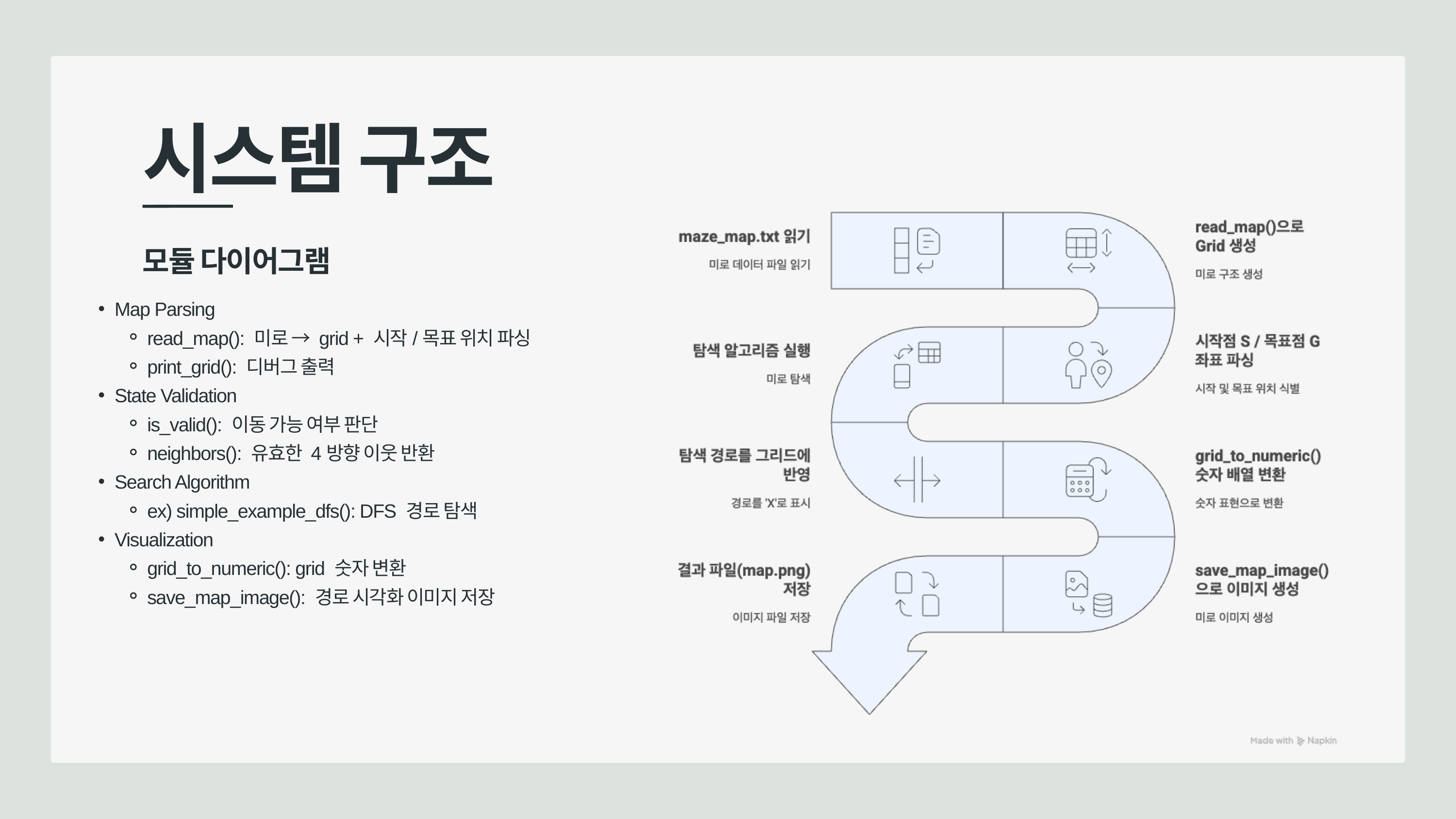

시스템 구조

모듈 다이어그램
Map Parsing
read_map(): 미로 → grid + 시작/목표 위치 파싱
print_grid(): 디버그 출력
State Validation
is_valid(): 이동 가능 여부 판단
neighbors(): 유효한 4방향 이웃 반환
Search Algorithm
ex) simple_example_dfs(): DFS 경로 탐색
Visualization
grid_to_numeric(): grid 숫자 변환
save_map_image(): 경로 시각화 이미지 저장